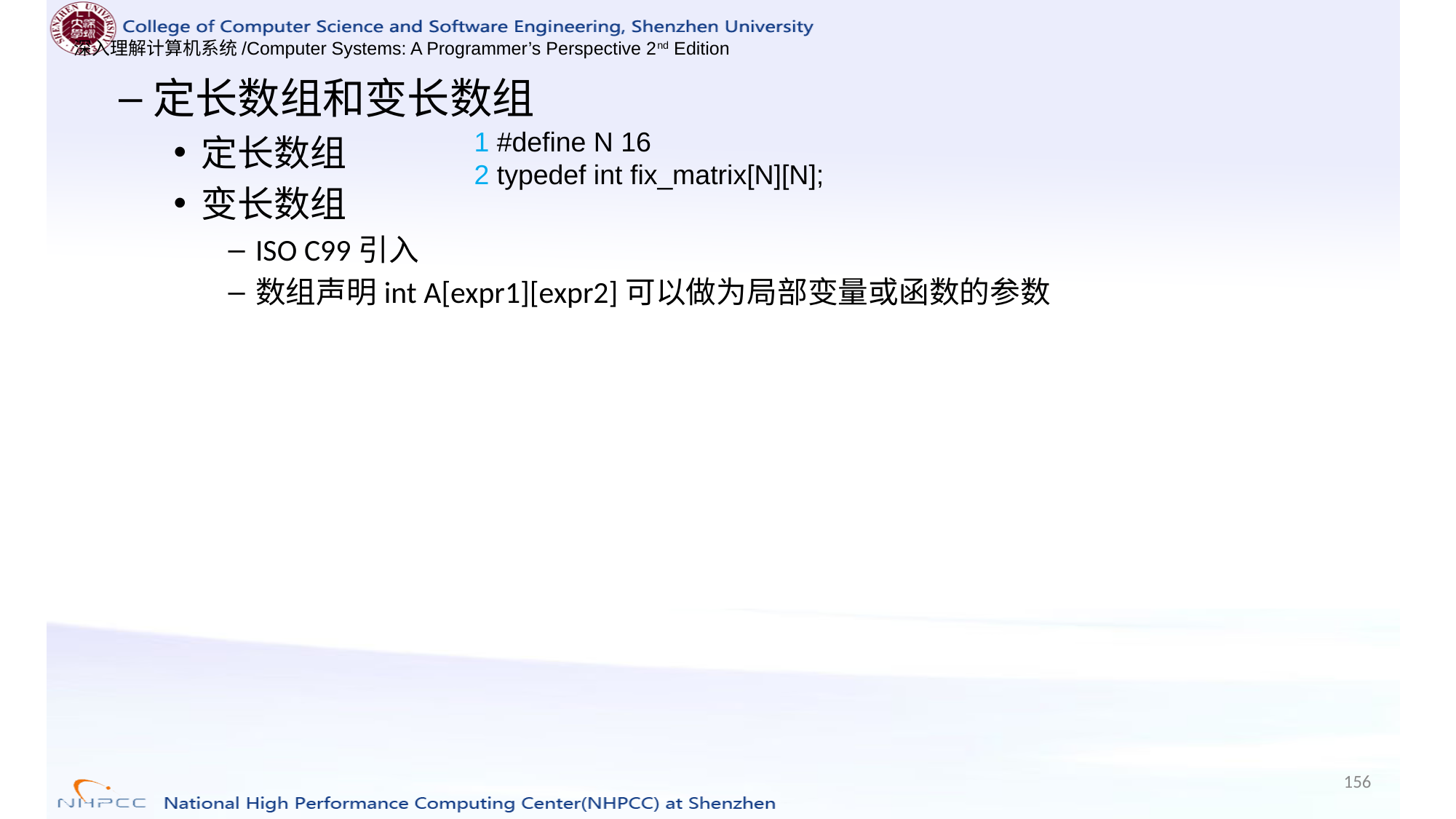

定长数组和变长数组
定长数组
变长数组
ISO C99引入
数组声明int A[expr1][expr2]可以做为局部变量或函数的参数
1 #define N 16
2 typedef int fix_matrix[N][N];
156